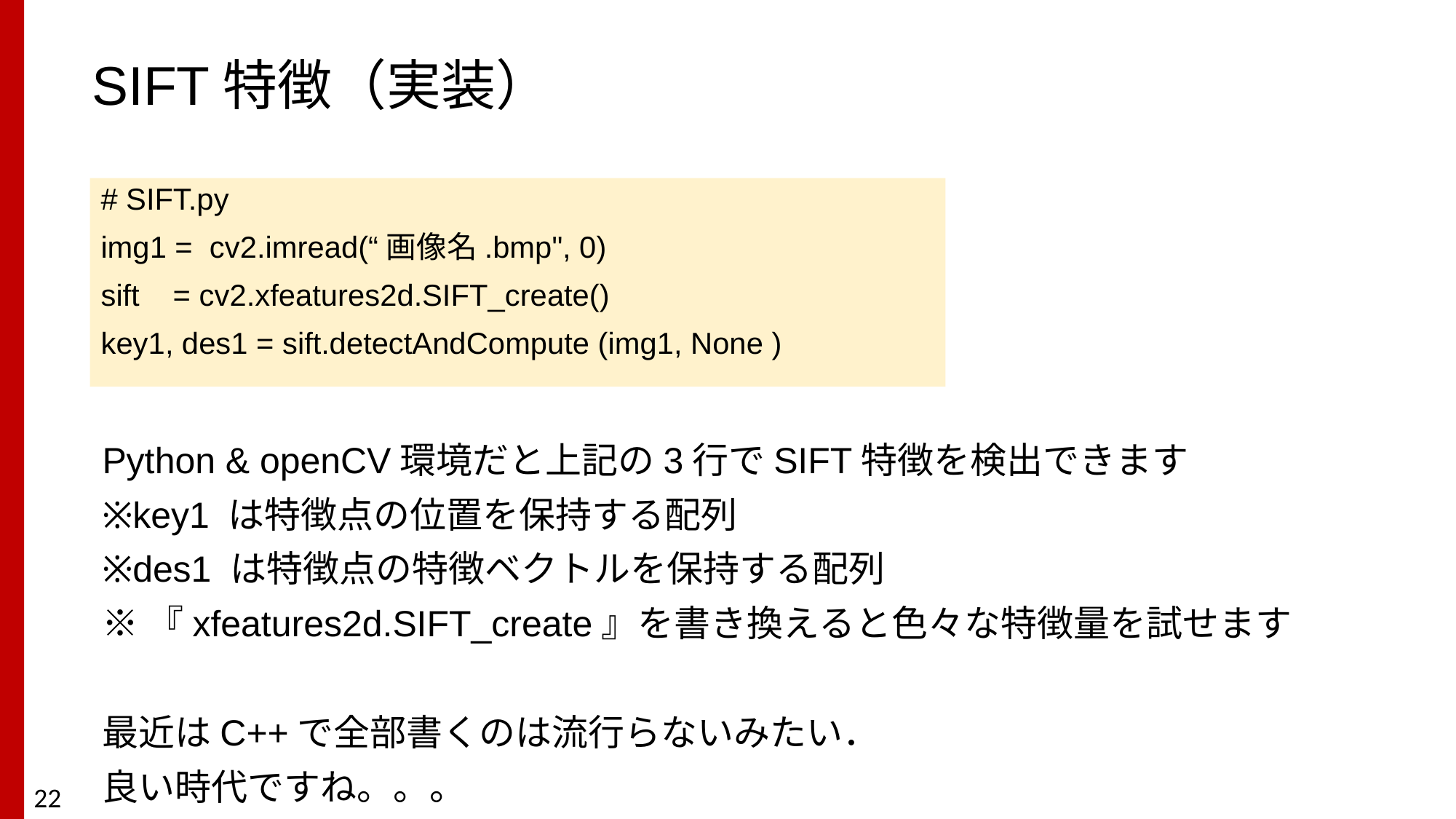

# SIFT特徴（実装）
# SIFT.py
img1 =  cv2.imread(“画像名.bmp", 0)
sift    = cv2.xfeatures2d.SIFT_create()
key1, des1 = sift.detectAndCompute (img1, None )
Python & openCV環境だと上記の3行でSIFT特徴を検出できます
※key1 は特徴点の位置を保持する配列
※des1 は特徴点の特徴ベクトルを保持する配列
※『xfeatures2d.SIFT_create』を書き換えると色々な特徴量を試せます

最近はC++で全部書くのは流行らないみたい．
良い時代ですね。。。
22